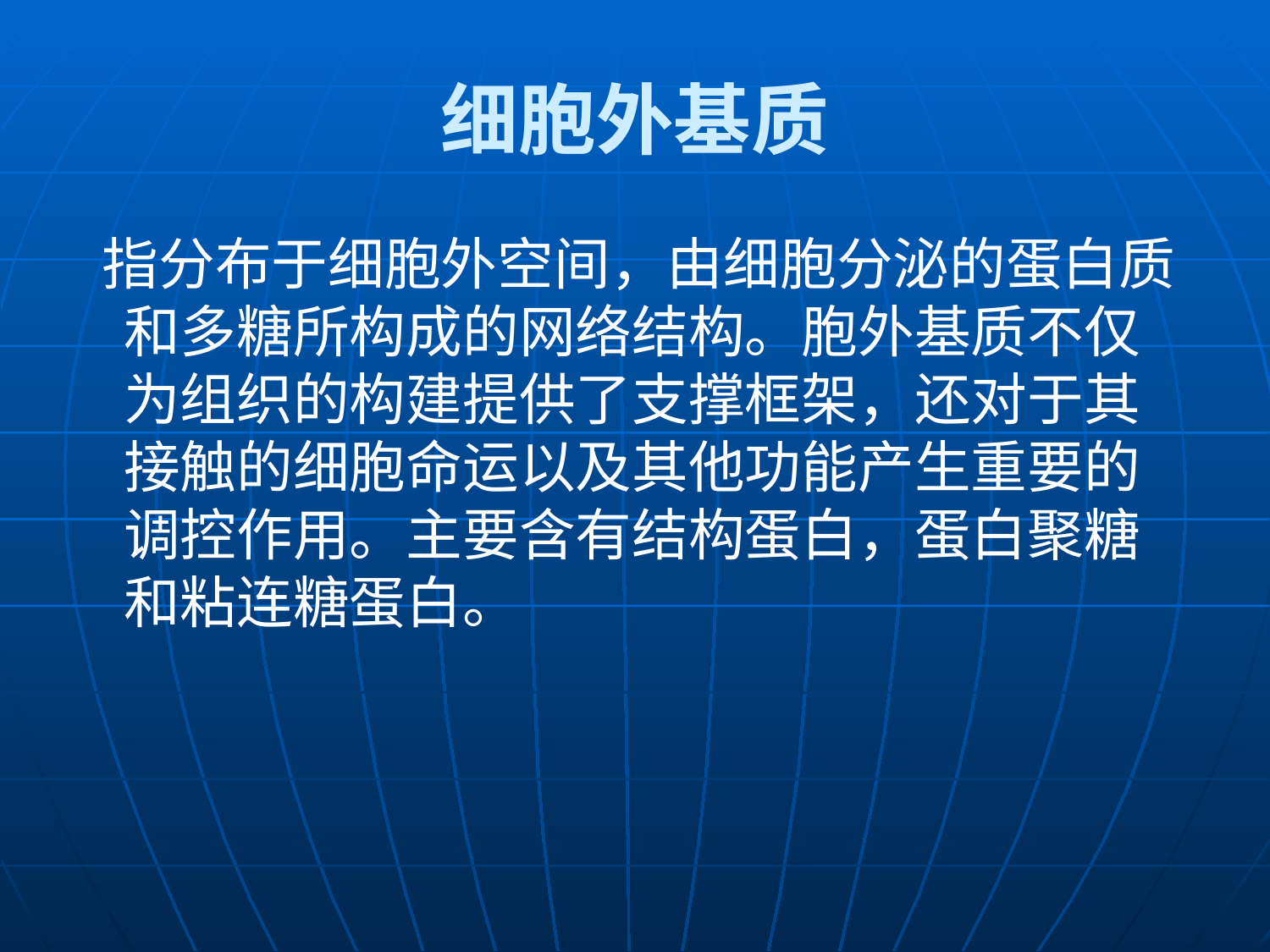

# 细胞外基质
 指分布于细胞外空间，由细胞分泌的蛋白质和多糖所构成的网络结构。胞外基质不仅为组织的构建提供了支撑框架，还对于其接触的细胞命运以及其他功能产生重要的调控作用。主要含有结构蛋白，蛋白聚糖和粘连糖蛋白。
晚能镑翰支权刚逝戚史叭燕魁发疼畸胀忧病屏饵县谚坪饼姚坦稻嘴孩谈侣细胞的社会联系课件细胞的社会联系课件